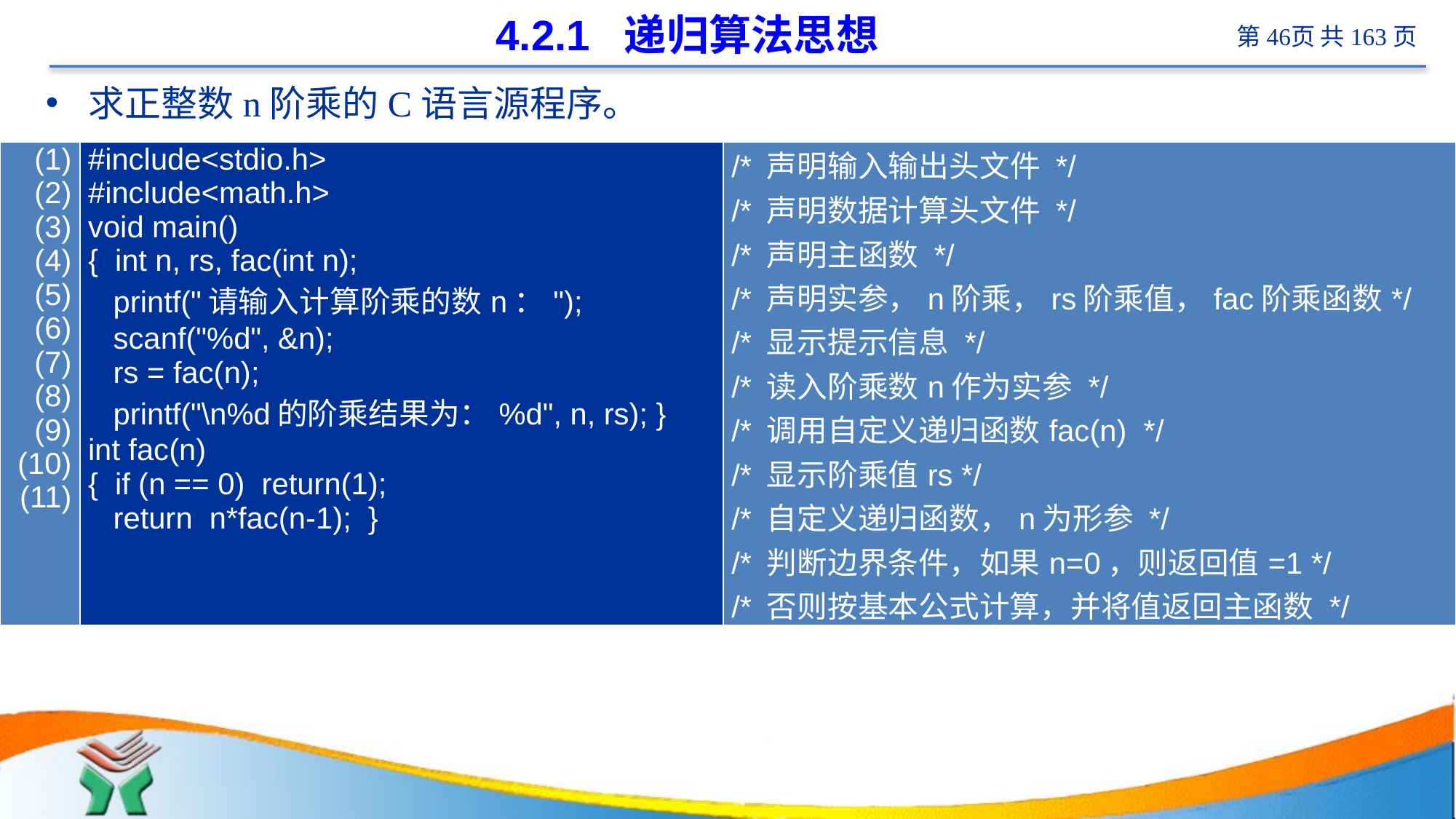

# 4.2.1  递归算法思想
求正整数n阶乘的C语言源程序。
| (1) (2) (3) (4) (5) (6) (7) (8) (9) (10) (11) | #include<stdio.h> #include<math.h> void main() { int n, rs, fac(int n); printf("请输入计算阶乘的数n："); scanf("%d", &n); rs = fac(n); printf("\n%d的阶乘结果为：%d", n, rs); } int fac(n) { if (n == 0) return(1); return n\*fac(n-1); } | /\* 声明输入输出头文件 \*/ /\* 声明数据计算头文件 \*/ /\* 声明主函数 \*/ /\* 声明实参，n阶乘，rs阶乘值，fac阶乘函数\*/ /\* 显示提示信息 \*/ /\* 读入阶乘数n作为实参 \*/ /\* 调用自定义递归函数fac(n) \*/ /\* 显示阶乘值rs \*/ /\* 自定义递归函数，n为形参 \*/ /\* 判断边界条件，如果n=0，则返回值=1 \*/ /\* 否则按基本公式计算，并将值返回主函数 \*/ |
| --- | --- | --- |